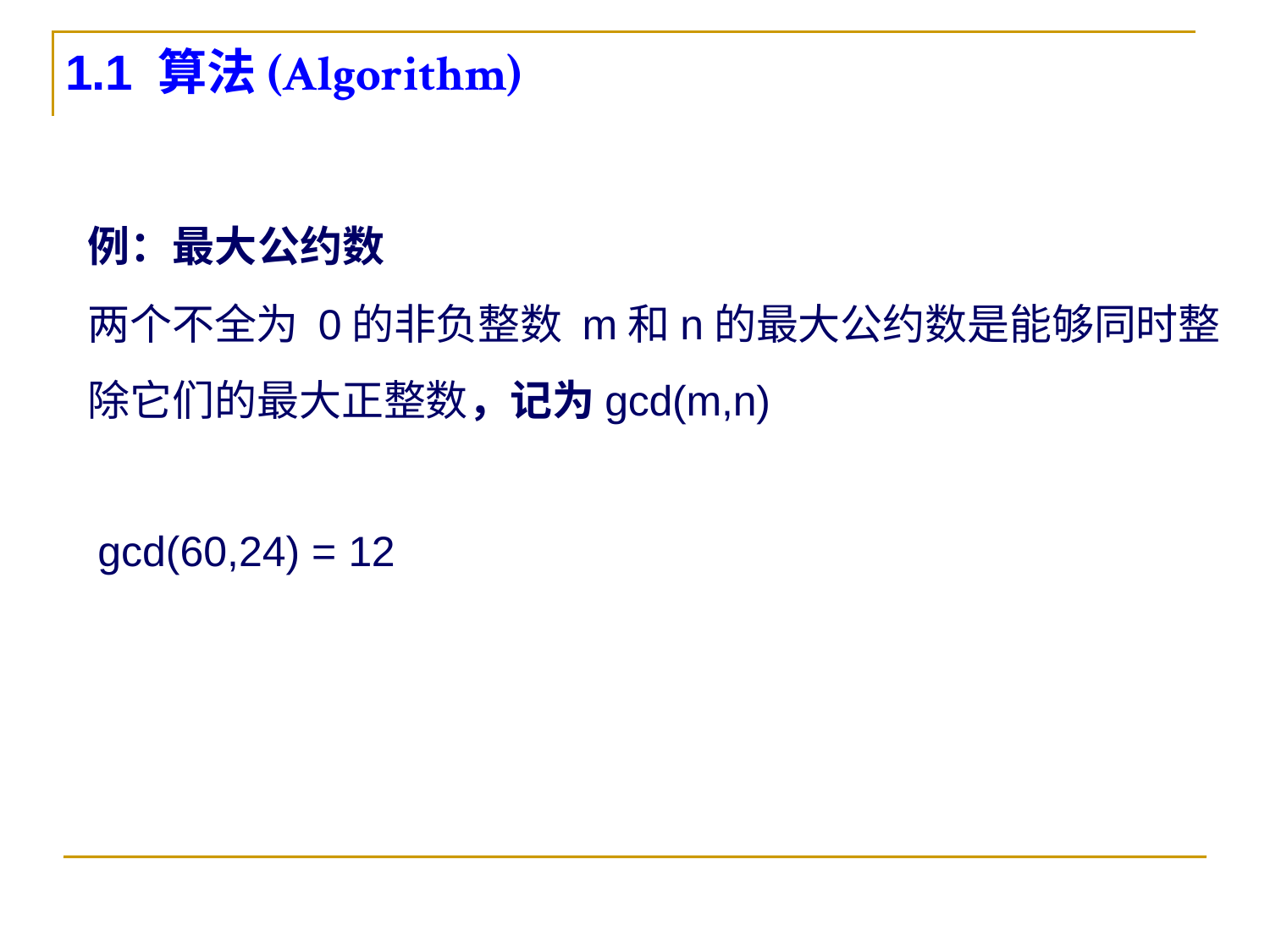

# 1.1 算法(Algorithm)
例：最大公约数
两个不全为 0的非负整数 m和n的最大公约数是能够同时整除它们的最大正整数，记为gcd(m,n)
gcd(60,24) = 12